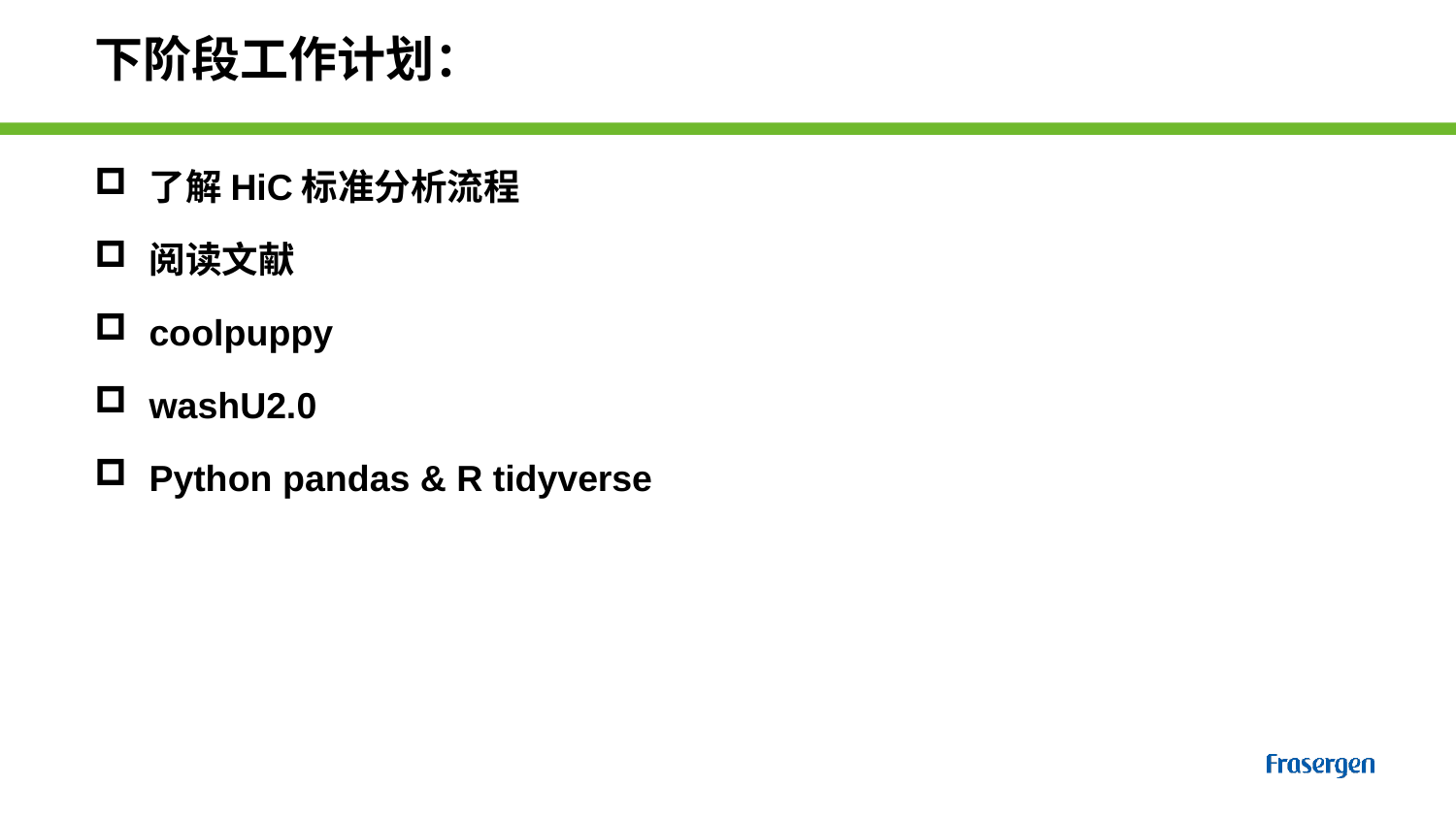

# 下阶段工作计划：
了解HiC标准分析流程
阅读文献
coolpuppy
washU2.0
Python pandas & R tidyverse